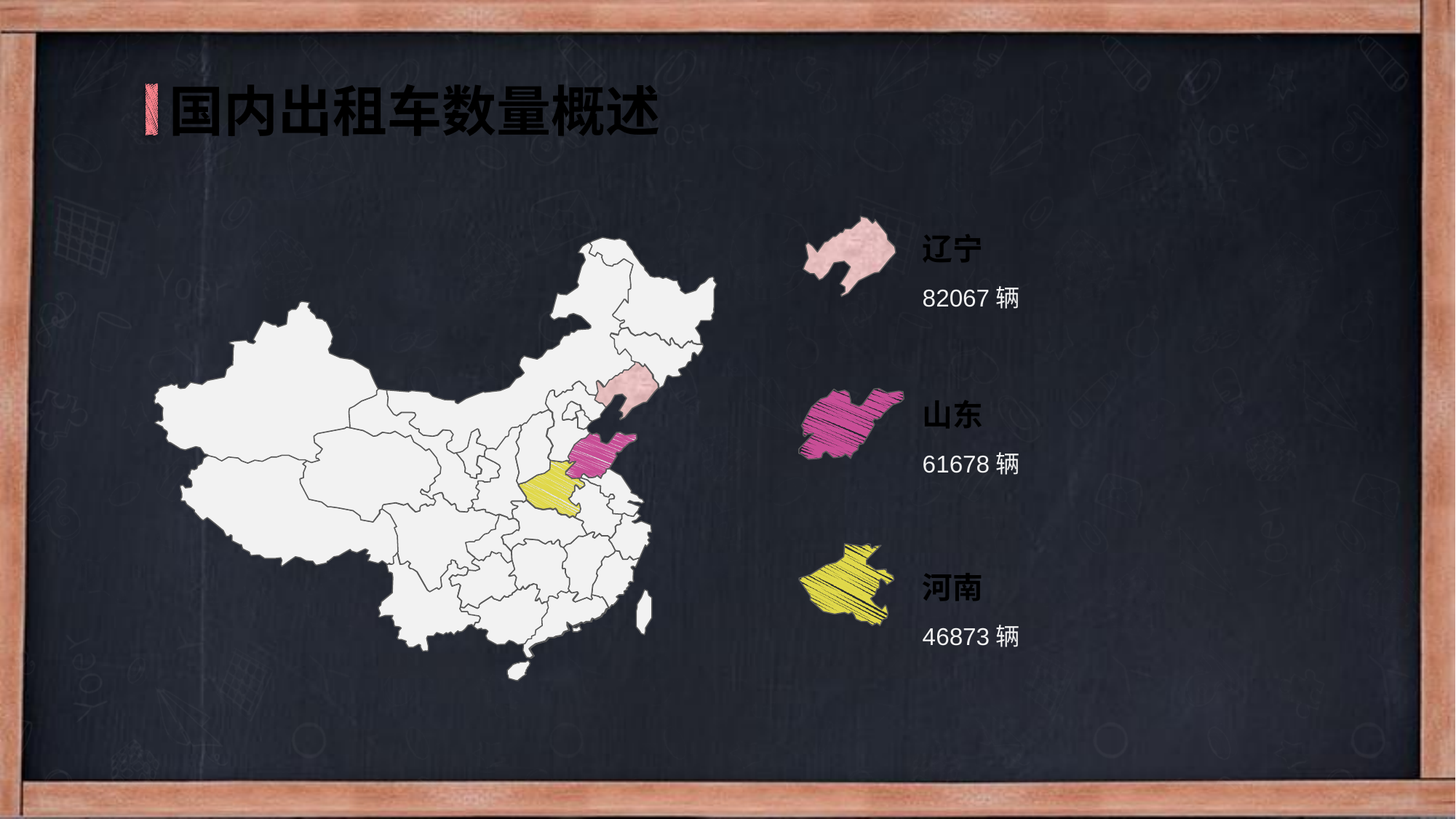

国内出租车数量概述

辽宁

82067辆

山东
61678辆

河南
46873辆